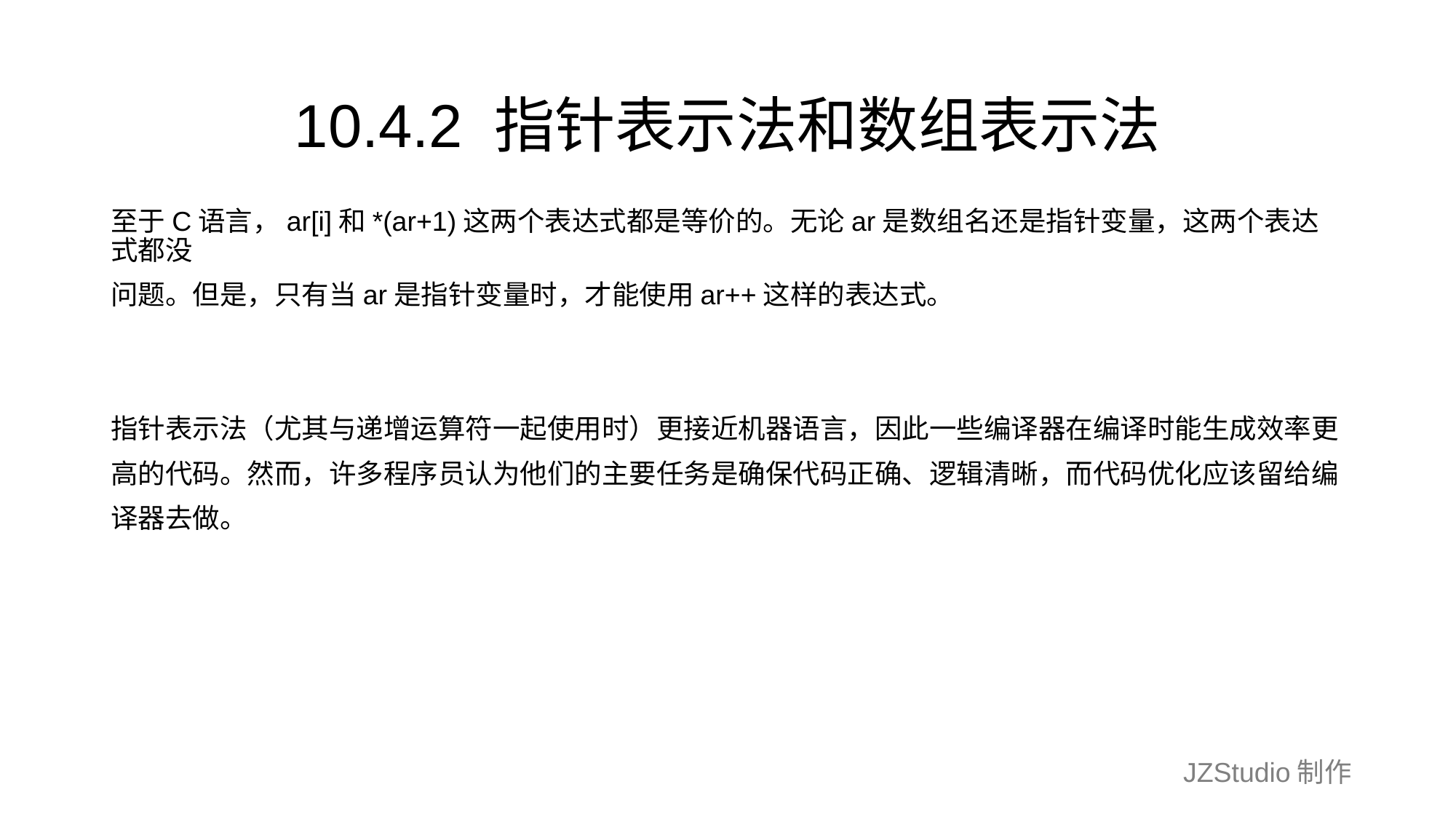

# 10.4.2 指针表示法和数组表示法
至于C语言，ar[i]和*(ar+1)这两个表达式都是等价的。无论ar是数组名还是指针变量，这两个表达式都没
问题。但是，只有当ar是指针变量时，才能使用ar++这样的表达式。

指针表示法（尤其与递增运算符一起使用时）更接近机器语言，因此一些编译器在编译时能生成效率更
高的代码。然而，许多程序员认为他们的主要任务是确保代码正确、逻辑清晰，而代码优化应该留给编
译器去做。